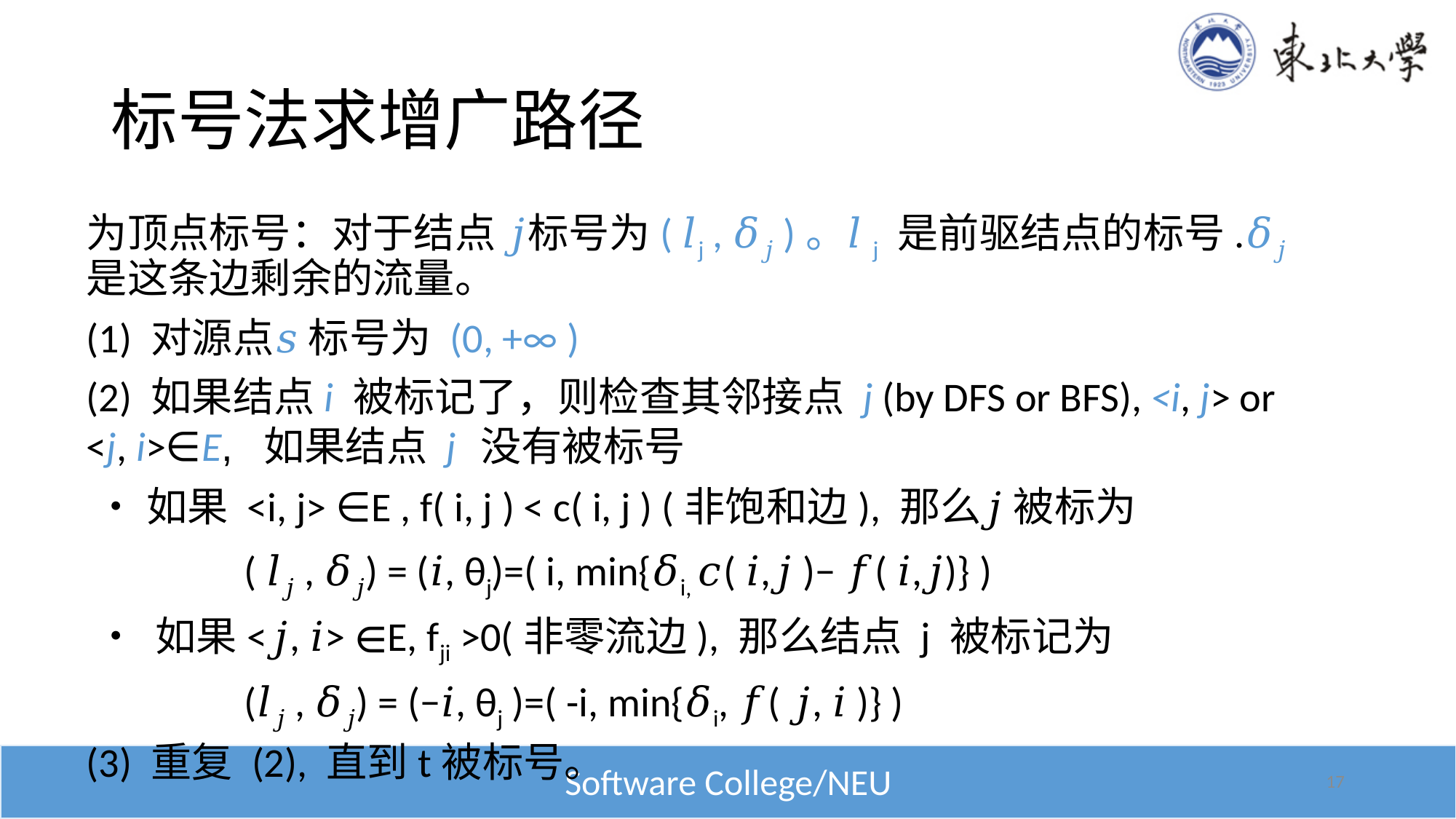

# 标号法求增广路径
为顶点标号：对于结点 𝑗标号为( 𝑙j , 𝛿𝑗 )。𝑙j 是前驱结点的标号.𝛿𝑗 是这条边剩余的流量。
(1) 对源点𝑠 标号为 (0, +∞ )
(2) 如果结点i 被标记了，则检查其邻接点 j (by DFS or BFS), <i, j> or <j, i>∈E,  如果结点 j  没有被标号
 •如果 <i, j> ∈E , f( i, j ) < c( i, j ) (非饱和边), 那么𝑗 被标为
                 ( 𝑙𝑗 , 𝛿𝑗) = (𝑖, θj)=( i, min{𝛿i, 𝑐( 𝑖,𝑗 )− 𝑓( 𝑖,𝑗)} )
 • 如果<𝑗, 𝑖> ∈E, fji >0(非零流边), 那么结点 j 被标记为
                 (𝑙𝑗 , 𝛿𝑗) = (−𝑖, θj )=( -i, min{𝛿i, 𝑓( 𝑗, 𝑖 )} )
(3) 重复 (2), 直到t被标号。